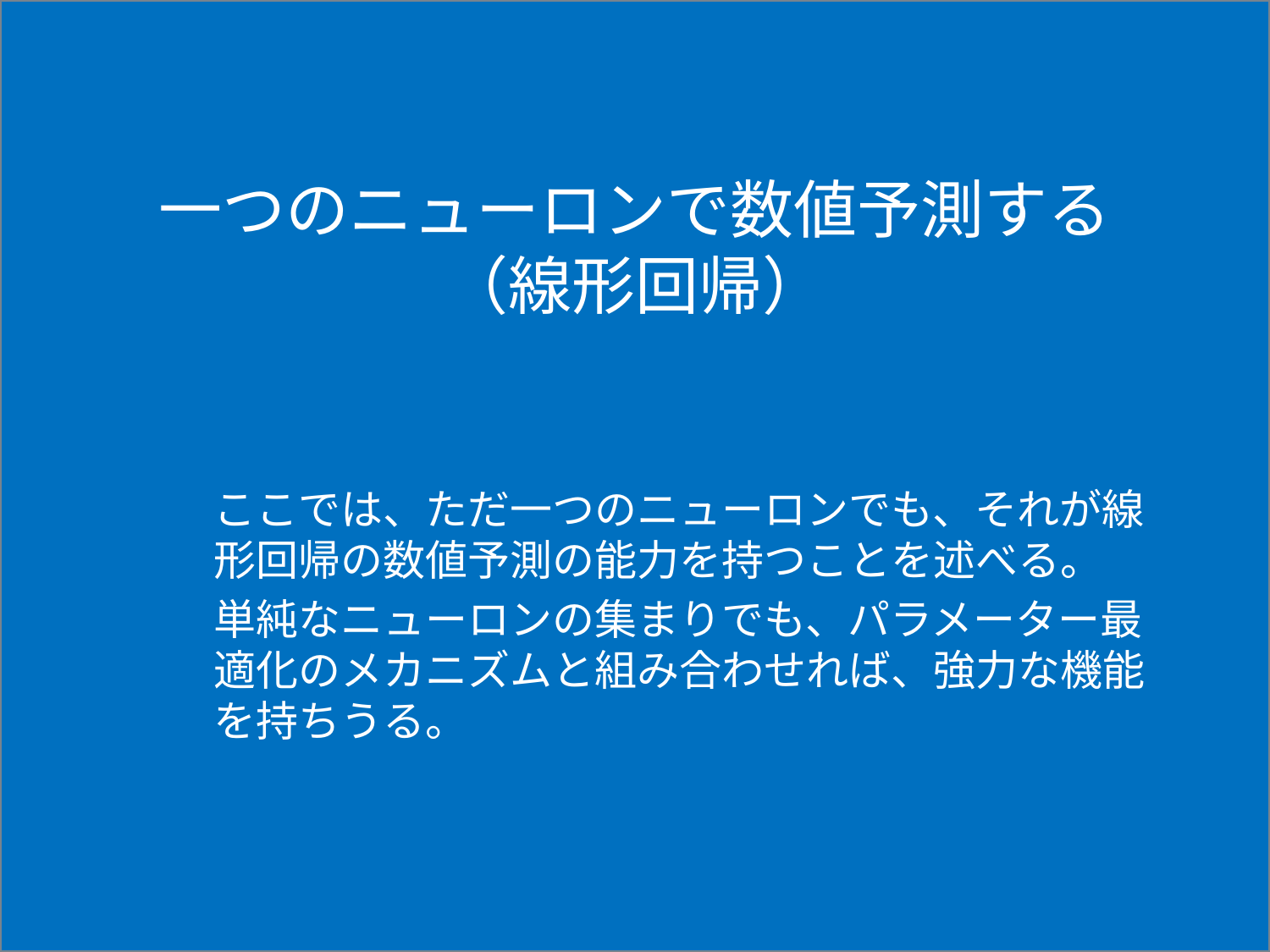

# 一つのニューロンで数値予測する （線形回帰）
ここでは、ただ一つのニューロンでも、それが線形回帰の数値予測の能力を持つことを述べる。
単純なニューロンの集まりでも、パラメーター最適化のメカニズムと組み合わせれば、強力な機能を持ちうる。
ここでは、もっとも単純な一つのニューロンのパラメーター最適化が、線形回帰の数値予測の能力を持ちうることを示す。